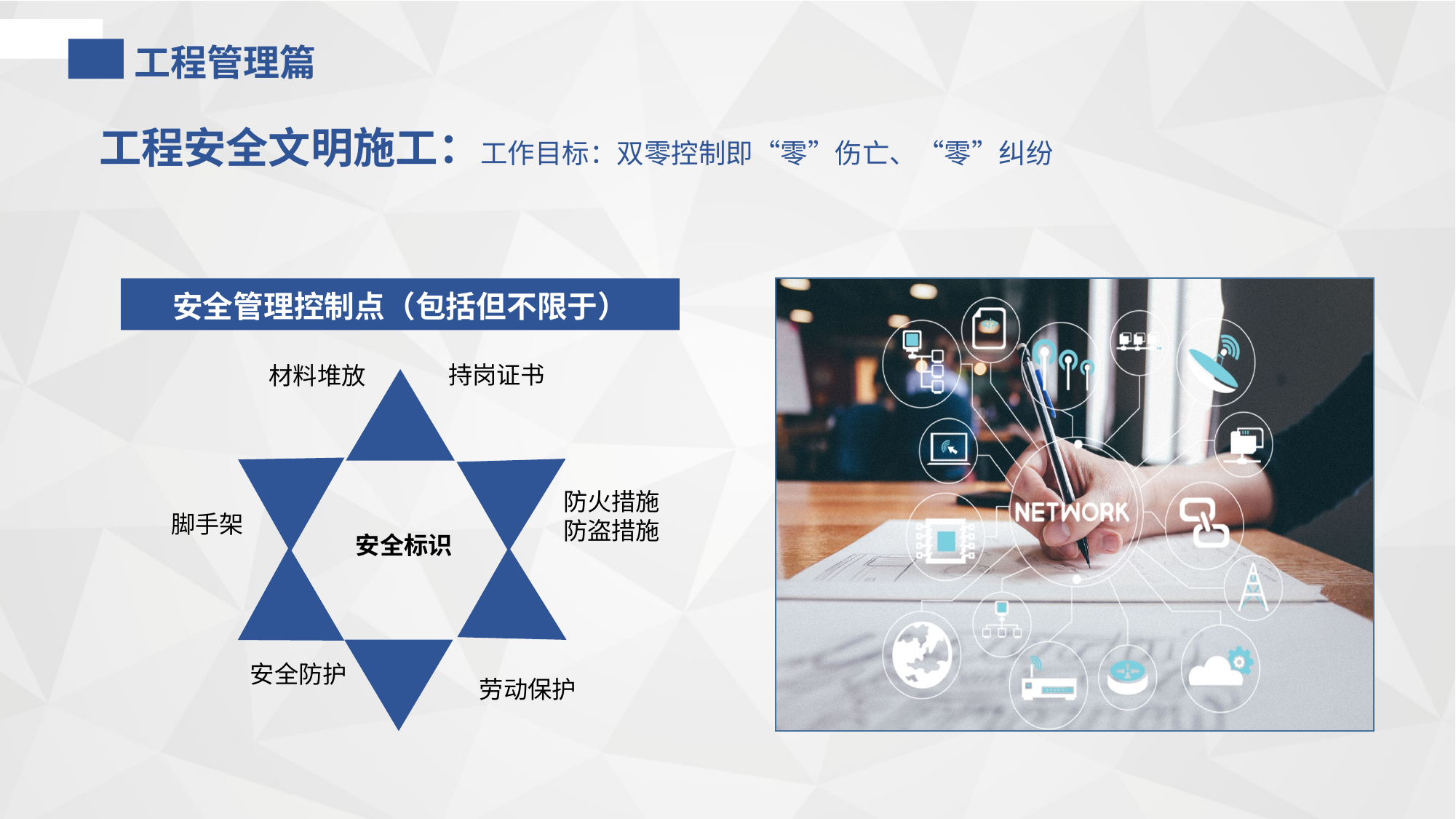

工程管理篇

工程安全文明施工：工作目标：双零控制即“零”伤亡、“零”纠纷
安全管理控制点（包括但不限于）

持岗证书
材料堆放

防火措施
防盗措施

脚手架
安全标识
安全防护
劳动保护